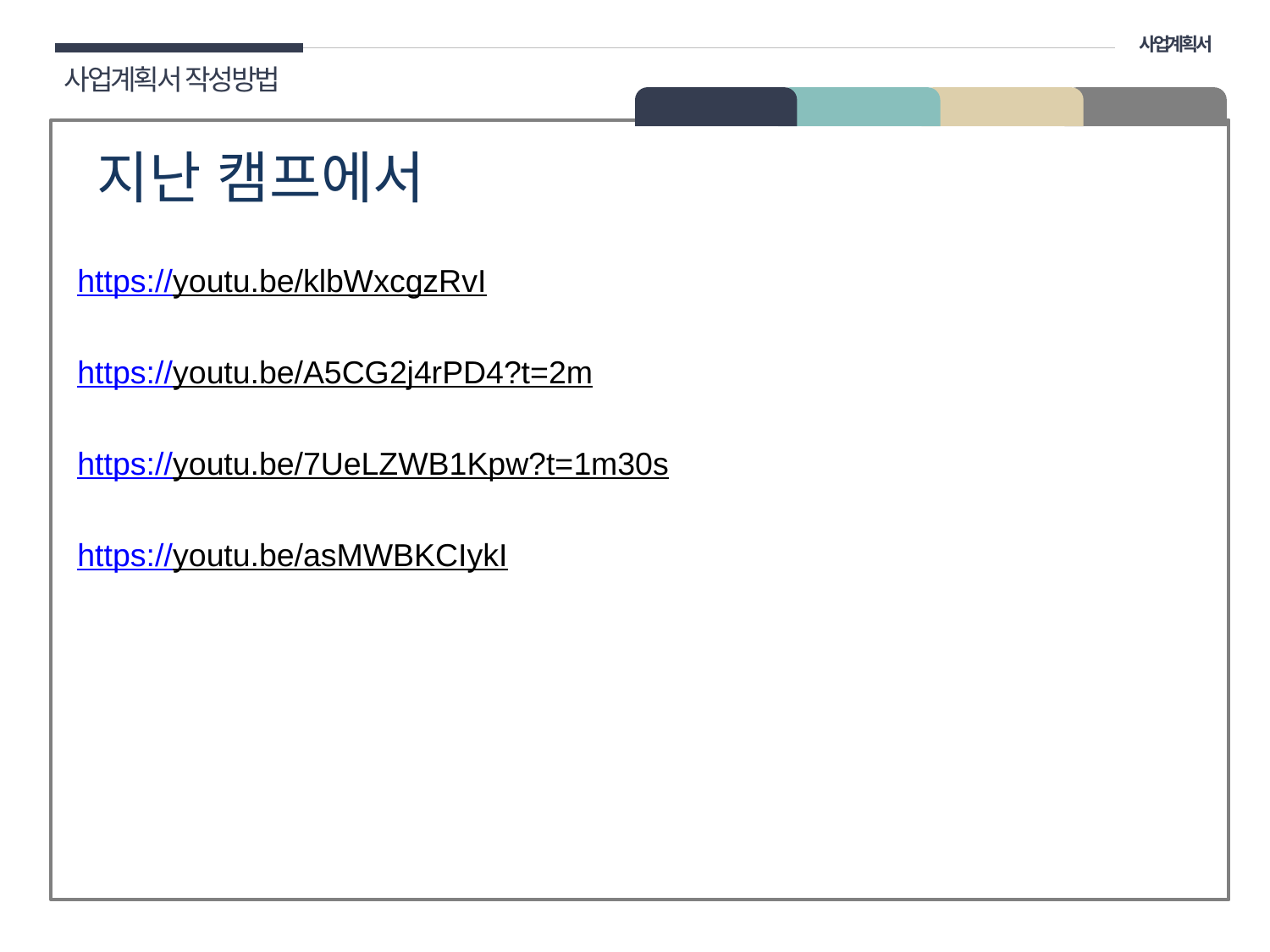

사업계획서
사업계획서 작성방법
01 개요

지난 캠프에서
https://youtu.be/klbWxcgzRvI

https://youtu.be/A5CG2j4rPD4?t=2m

https://youtu.be/7UeLZWB1Kpw?t=1m30s

https://youtu.be/asMWBKCIykI